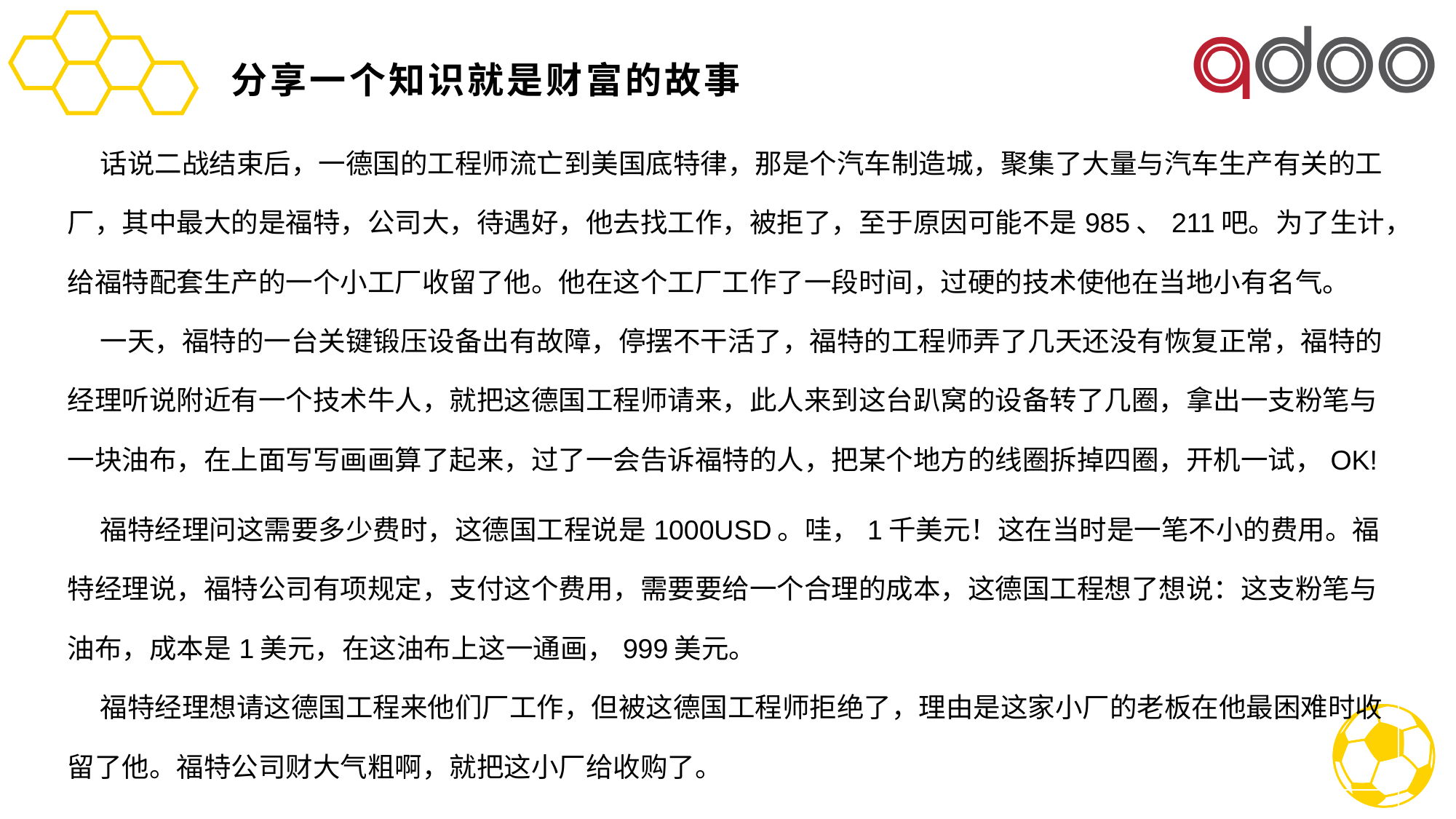

# 分享一个知识就是财富的故事
| 话说二战结束后，一德国的工程师流亡到美国底特律，那是个汽车制造城，聚集了大量与汽车生产有关的工厂，其中最大的是福特，公司大，待遇好，他去找工作，被拒了，至于原因可能不是985、211吧。为了生计，给福特配套生产的一个小工厂收留了他。他在这个工厂工作了一段时间，过硬的技术使他在当地小有名气。 一天，福特的一台关键锻压设备出有故障，停摆不干活了，福特的工程师弄了几天还没有恢复正常，福特的经理听说附近有一个技术牛人，就把这德国工程师请来，此人来到这台趴窝的设备转了几圈，拿出一支粉笔与一块油布，在上面写写画画算了起来，过了一会告诉福特的人，把某个地方的线圈拆掉四圈，开机一试，OK! |
| --- |
| 福特经理问这需要多少费时，这德国工程说是1000USD。哇，1千美元！这在当时是一笔不小的费用。福特经理说，福特公司有项规定，支付这个费用，需要要给一个合理的成本，这德国工程想了想说：这支粉笔与油布，成本是1美元，在这油布上这一通画，999美元。 福特经理想请这德国工程来他们厂工作，但被这德国工程师拒绝了，理由是这家小厂的老板在他最困难时收留了他。福特公司财大气粗啊，就把这小厂给收购了。 |
|  |